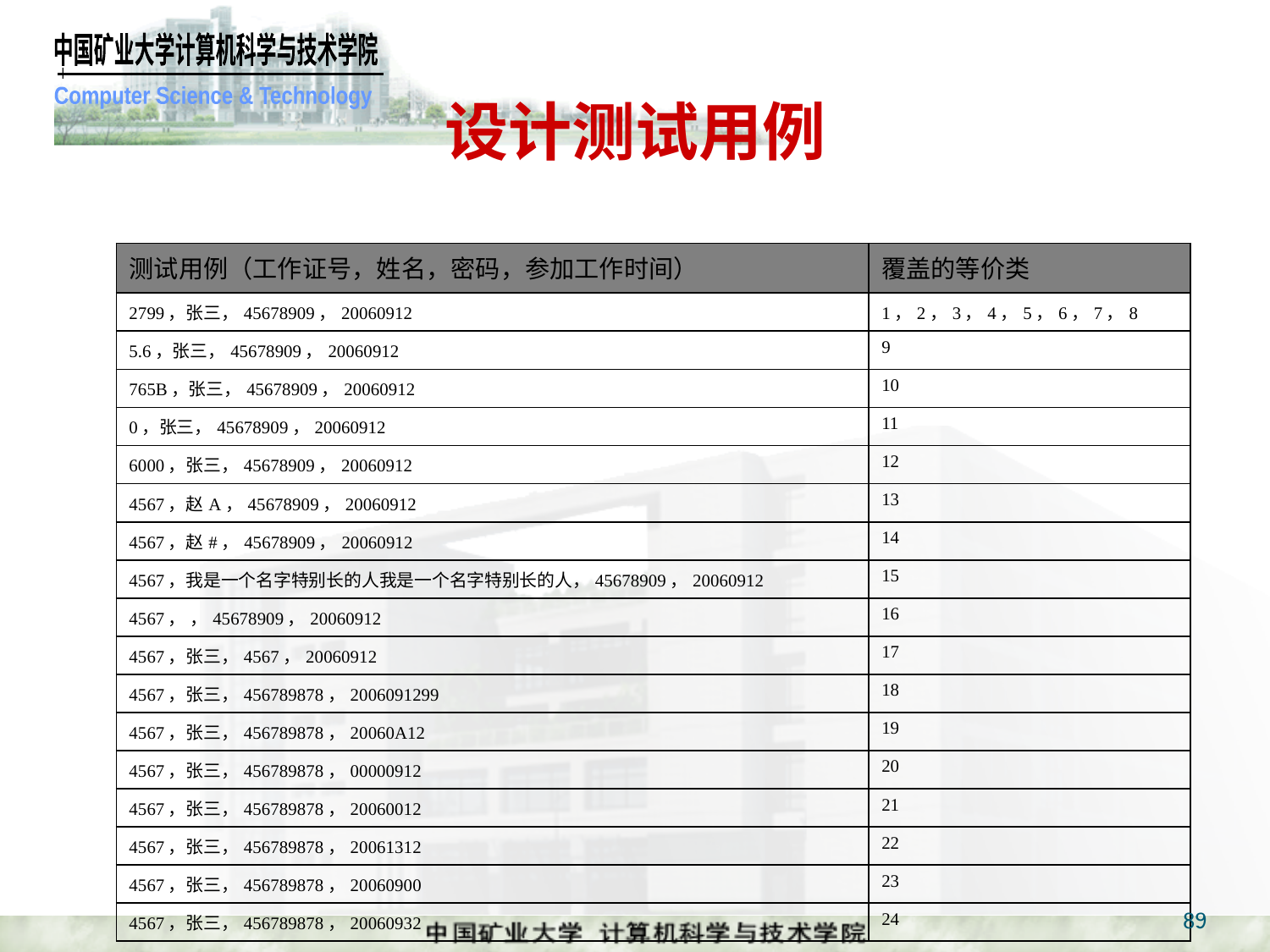

设计测试用例
| 测试用例（工作证号，姓名，密码，参加工作时间） | 覆盖的等价类 |
| --- | --- |
| 2799，张三，45678909，20060912 | 1，2，3，4，5，6，7，8 |
| 5.6，张三，45678909，20060912 | 9 |
| 765B，张三，45678909，20060912 | 10 |
| 0，张三，45678909，20060912 | 11 |
| 6000，张三，45678909，20060912 | 12 |
| 4567，赵A，45678909，20060912 | 13 |
| 4567，赵#，45678909，20060912 | 14 |
| 4567，我是一个名字特别长的人我是一个名字特别长的人，45678909，20060912 | 15 |
| 4567， ，45678909，20060912 | 16 |
| 4567，张三，4567，20060912 | 17 |
| 4567，张三，456789878，2006091299 | 18 |
| 4567，张三，456789878，20060A12 | 19 |
| 4567，张三，456789878，00000912 | 20 |
| 4567，张三，456789878，20060012 | 21 |
| 4567，张三，456789878，20061312 | 22 |
| 4567，张三，456789878，20060900 | 23 |
| 4567，张三，456789878，20060932 | 24 |
89